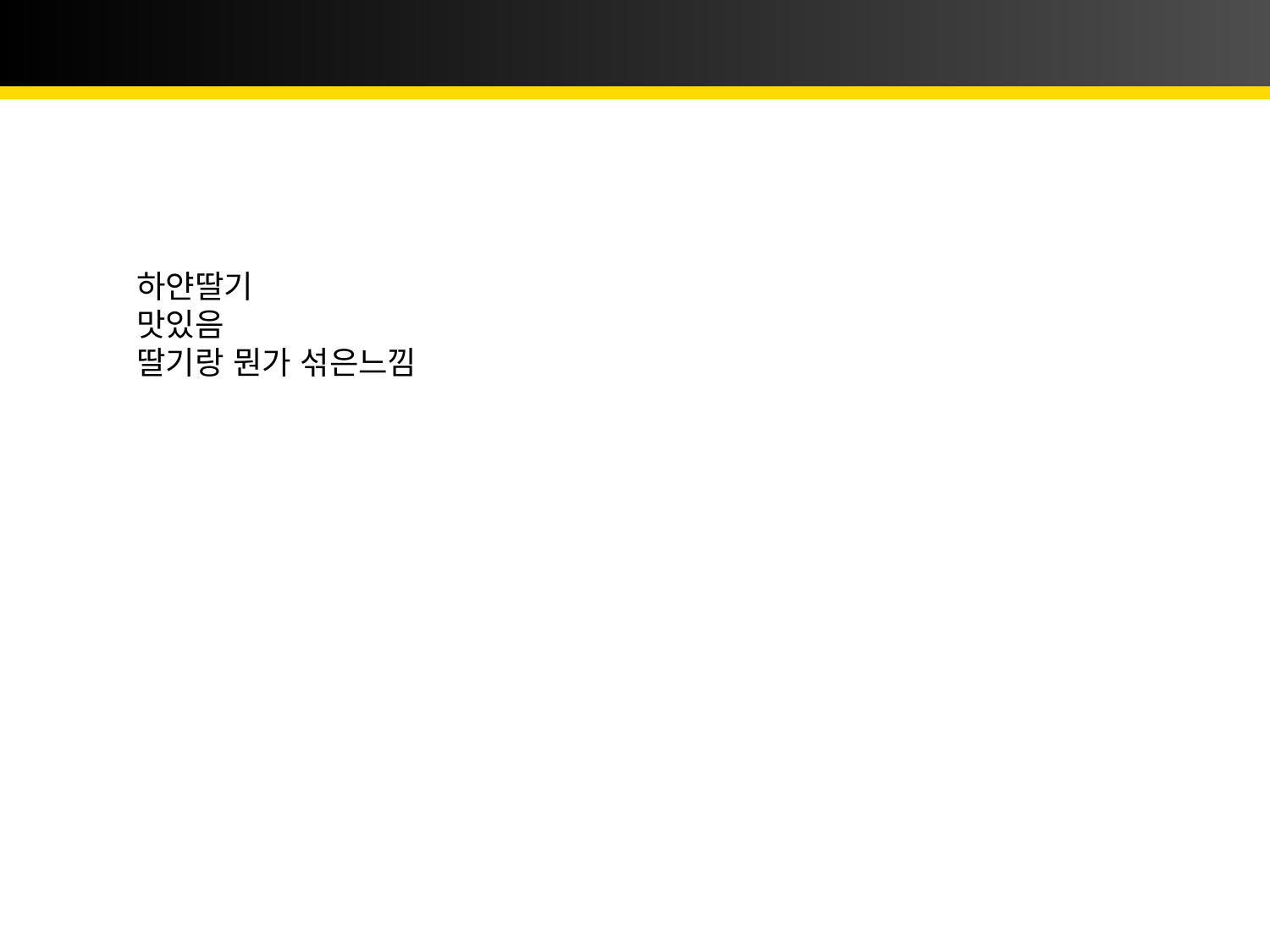

# 설화
하얀딸기
맛있음
딸기랑 뭔가 섞은느낌